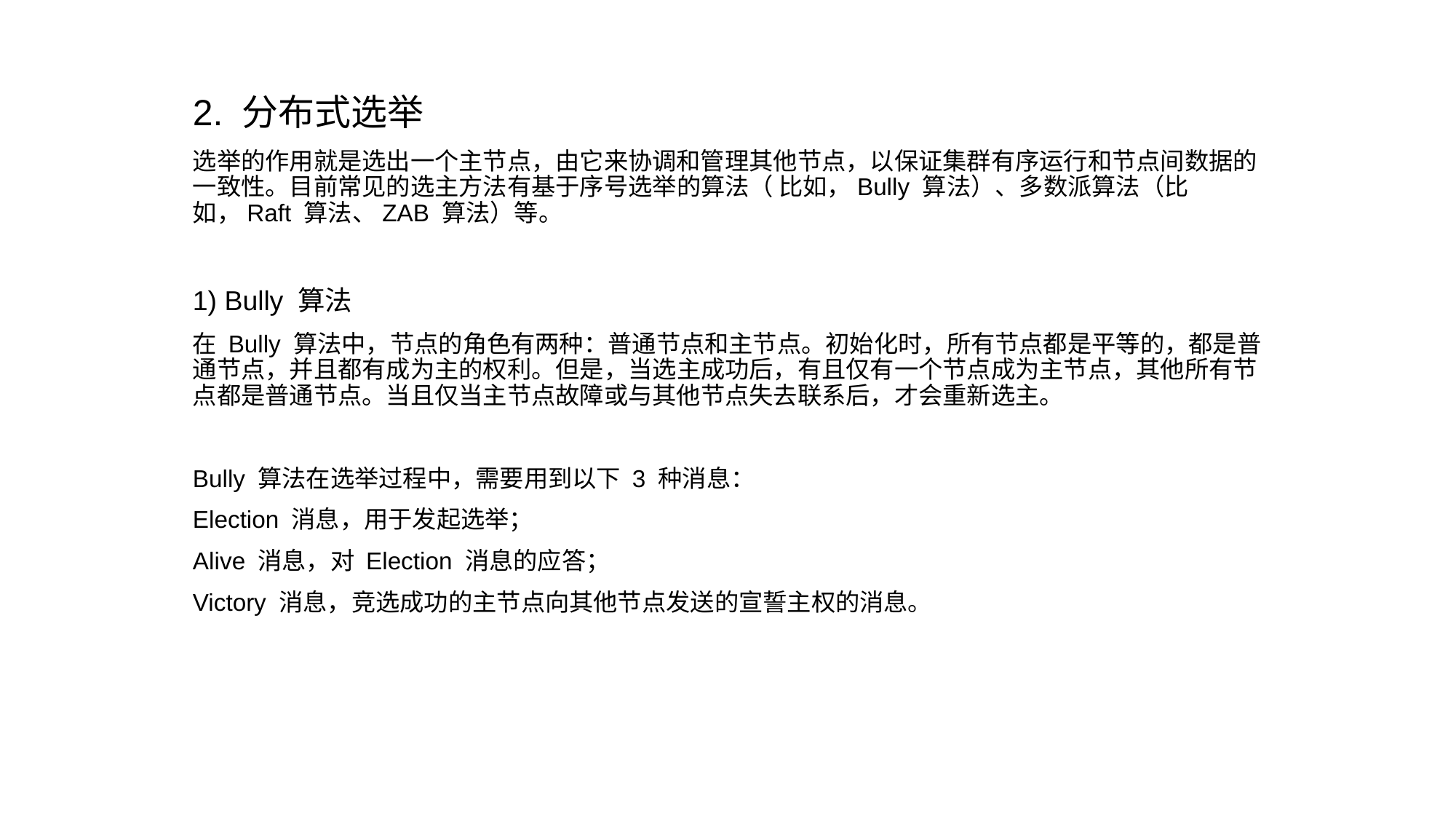

2. 分布式选举
选举的作用就是选出一个主节点，由它来协调和管理其他节点，以保证集群有序运行和节点间数据的一致性。目前常见的选主方法有基于序号选举的算法（ 比如，Bully 算法）、多数派算法（比如，Raft 算法、ZAB 算法）等。

1) Bully 算法
在 Bully 算法中，节点的角色有两种：普通节点和主节点。初始化时，所有节点都是平等的，都是普通节点，并且都有成为主的权利。但是，当选主成功后，有且仅有一个节点成为主节点，其他所有节点都是普通节点。当且仅当主节点故障或与其他节点失去联系后，才会重新选主。

Bully 算法在选举过程中，需要用到以下 3 种消息：
Election 消息，用于发起选举；
Alive 消息，对 Election 消息的应答；
Victory 消息，竞选成功的主节点向其他节点发送的宣誓主权的消息。